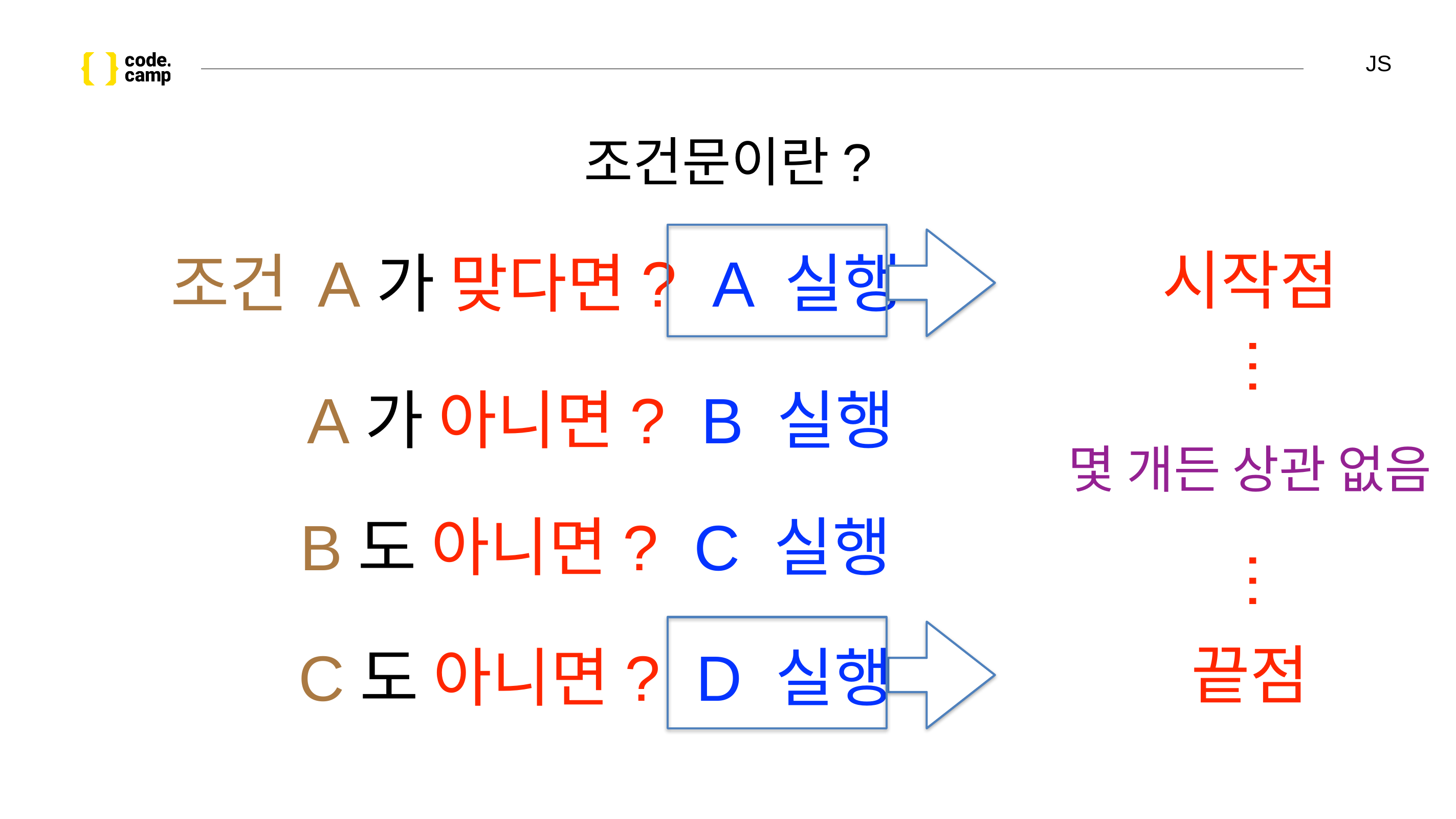

# JS

조건문이란?

시작점
   조건 A가 맞다면?  A 실행
…
        A가 아니면?  B 실행
몇 개든 상관 없음
B도 아니면?  C 실행
…

끝점
C도 아니면?  D 실행